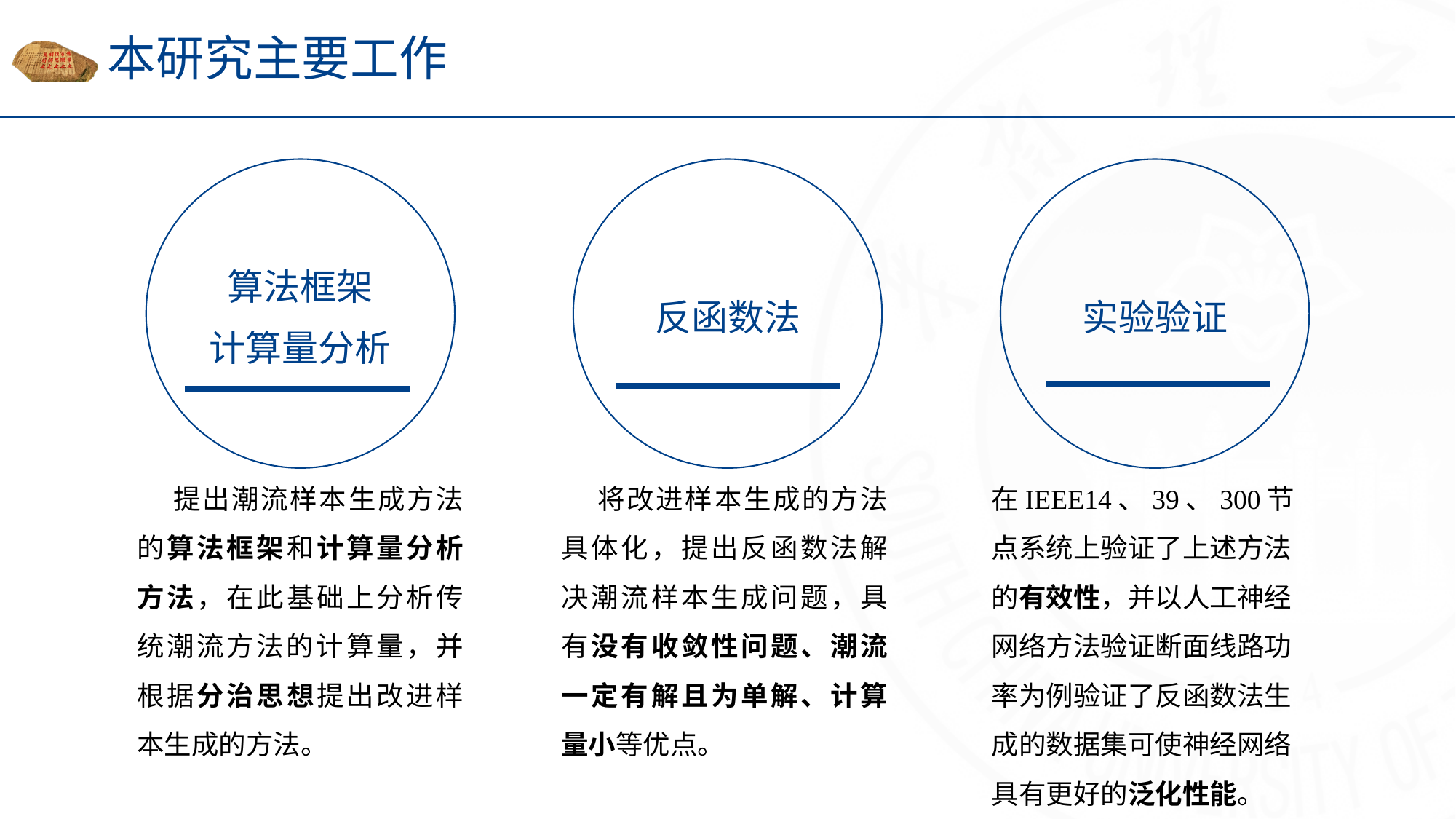

# 本研究主要工作
算法框架
计算量分析
反函数法
实验验证
提出潮流样本生成方法的算法框架和计算量分析方法，在此基础上分析传统潮流方法的计算量，并根据分治思想提出改进样本生成的方法。
将改进样本生成的方法具体化，提出反函数法解决潮流样本生成问题，具有没有收敛性问题、潮流一定有解且为单解、计算量小等优点。
在IEEE14、39、300节点系统上验证了上述方法的有效性，并以人工神经网络方法验证断面线路功率为例验证了反函数法生成的数据集可使神经网络具有更好的泛化性能。